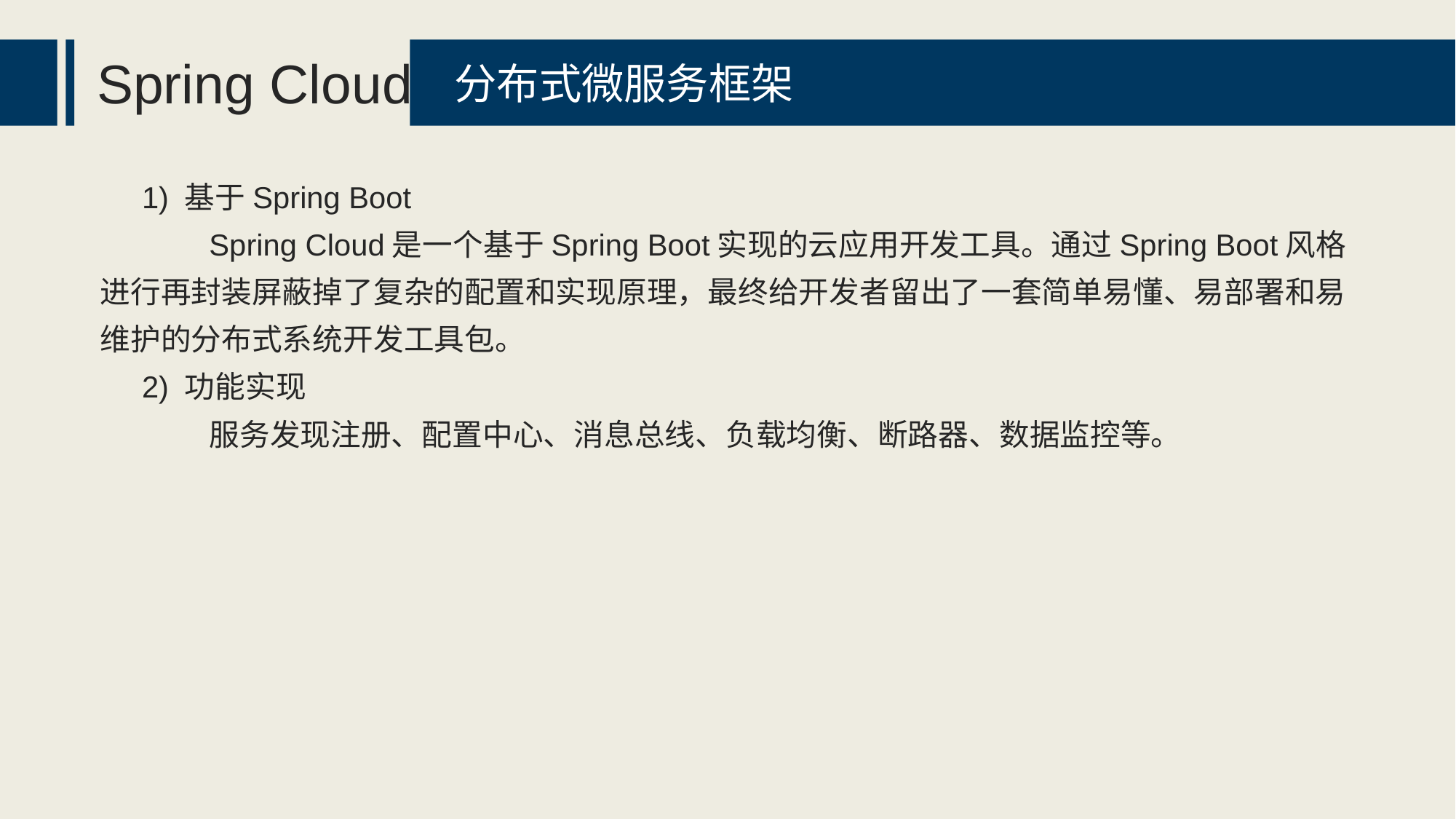

Spring Cloud
分布式微服务框架

     1) 基于Spring Boot
	Spring Cloud是一个基于Spring Boot实现的云应用开发工具。通过Spring Boot风格进行再封装屏蔽掉了复杂的配置和实现原理，最终给开发者留出了一套简单易懂、易部署和易维护的分布式系统开发工具包。
     2) 功能实现
	服务发现注册、配置中心、消息总线、负载均衡、断路器、数据监控等。

4